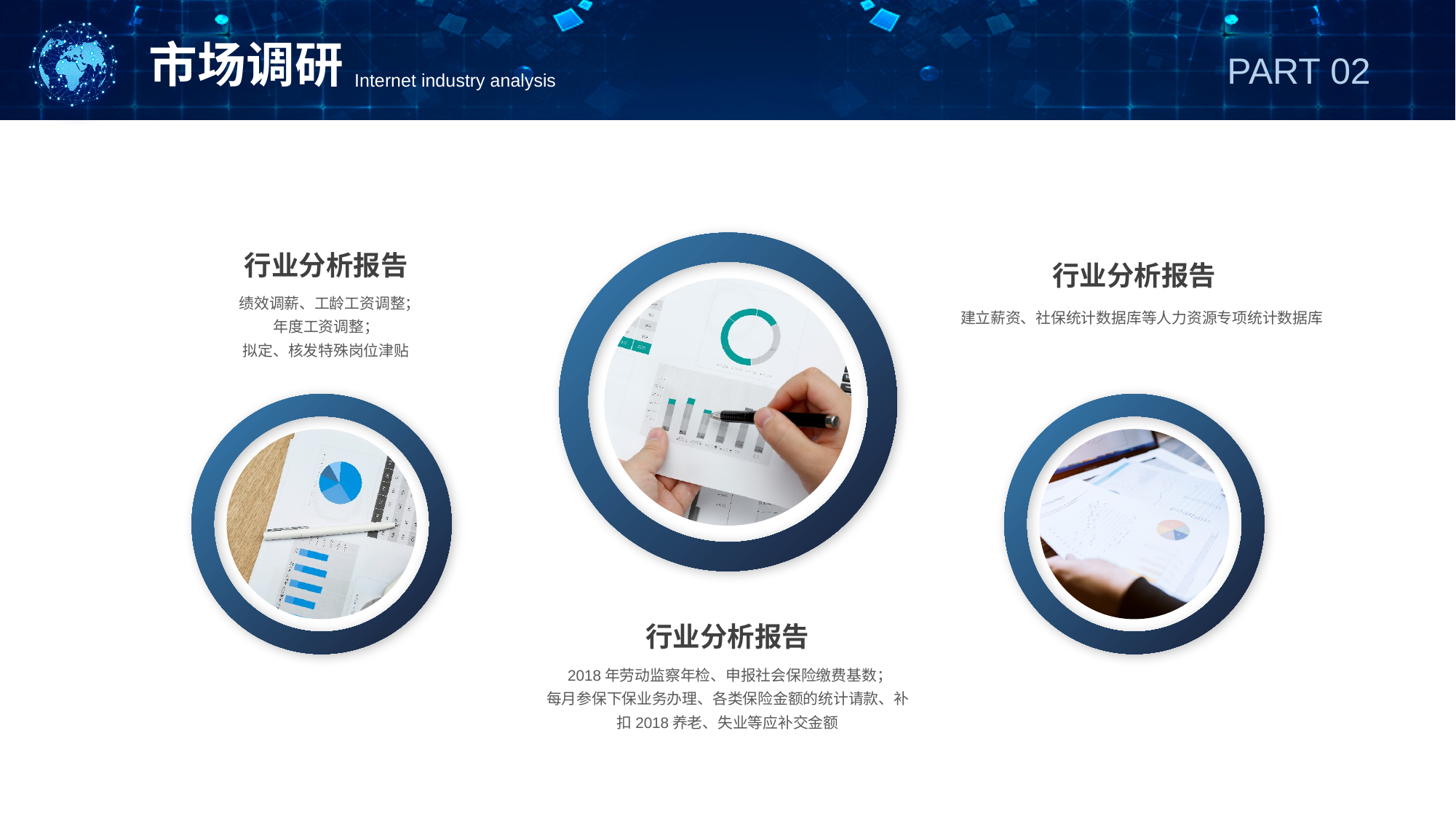

市场调研
Internet industry analysis
PART 02

行业分析报告
 绩效调薪、工龄工资调整；
年度工资调整；
拟定、核发特殊岗位津贴
行业分析报告
建立薪资、社保统计数据库等人力资源专项统计数据库

行业分析报告
 2018年劳动监察年检、申报社会保险缴费基数；
每月参保下保业务办理、各类保险金额的统计请款、补扣2018养老、失业等应补交金额